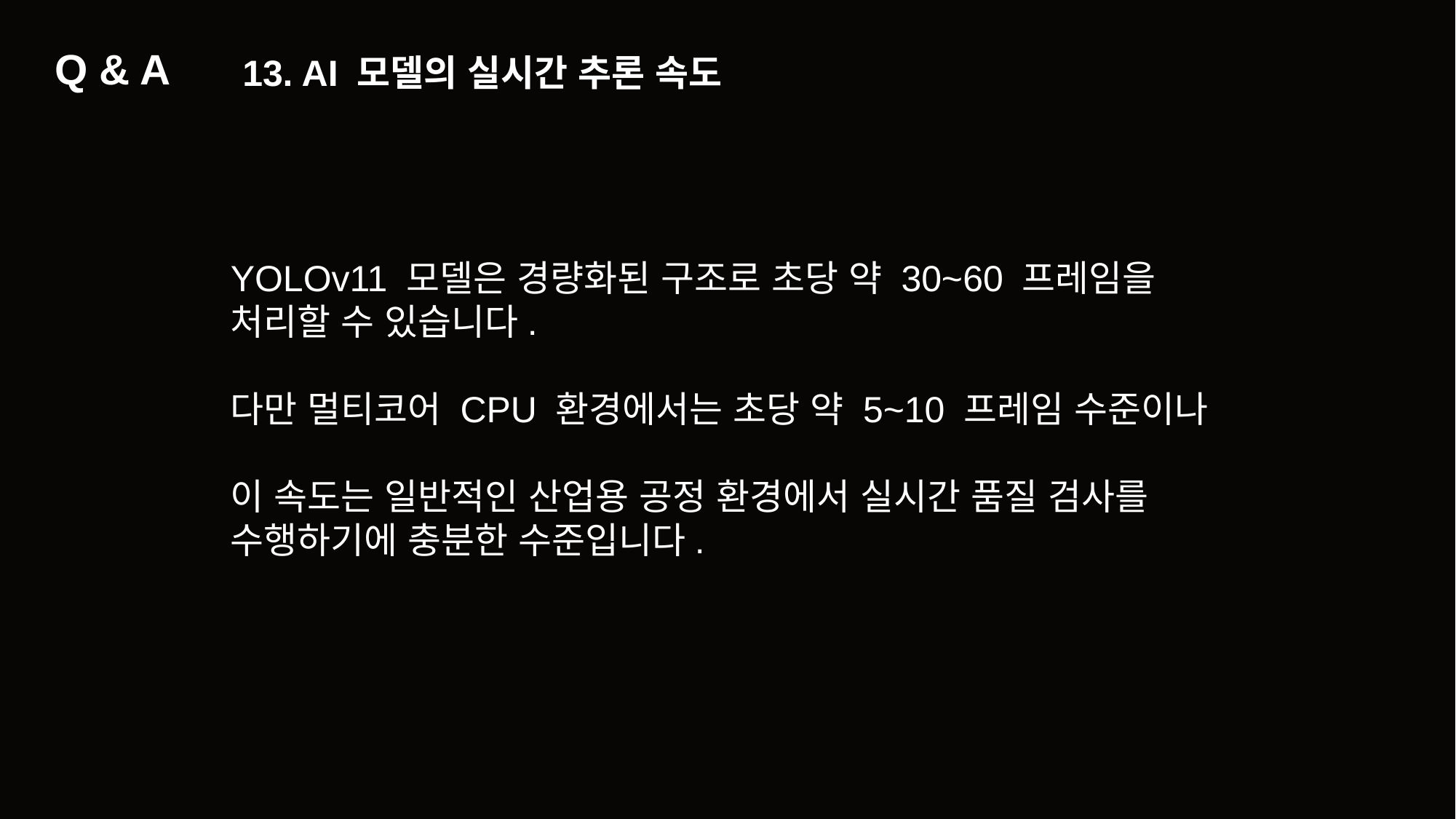

Q & A
13. AI 모델의 실시간 추론 속도
YOLOv11 모델은 경량화된 구조로 초당 약 30~60 프레임을 처리할 수 있습니다.

다만 멀티코어 CPU 환경에서는 초당 약 5~10 프레임 수준이나

이 속도는 일반적인 산업용 공정 환경에서 실시간 품질 검사를 수행하기에 충분한 수준입니다.